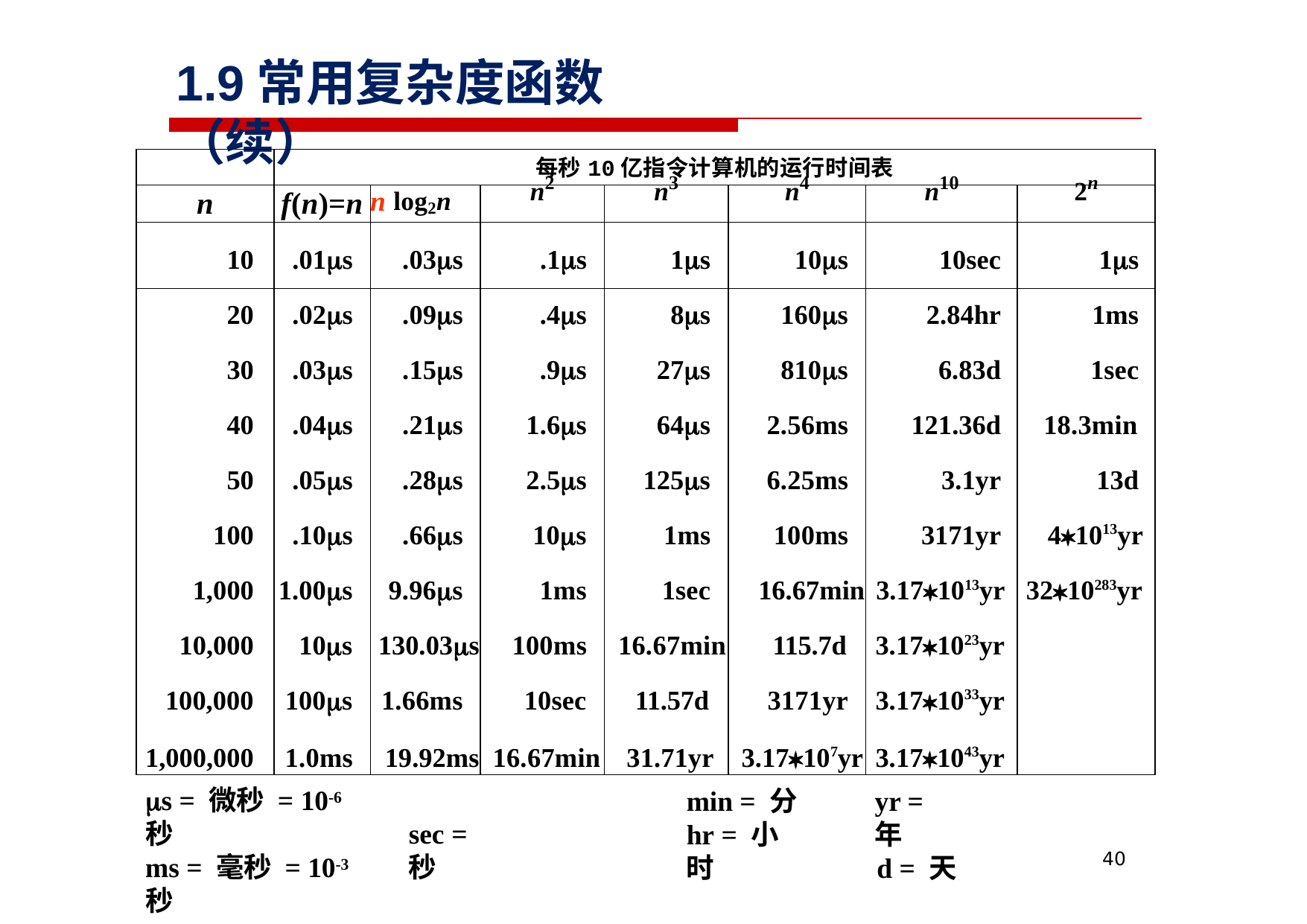

# 1.9常用复杂度函数（续）
|  | 每秒10亿指令计算机的运行时间表 |  |  |  |  |  |  |
| --- | --- | --- | --- | --- | --- | --- | --- |
| n | f(n)=n | n log2n | n2 | n3 | n4 | n10 | 2n |
| 10 | .01μs | .03μs | .1μs | 1μs | 10μs | 10sec | 1μs |
| 20 | .02μs | .09μs | .4μs | 8μs | 160μs | 2.84hr | 1ms |
| 30 | .03μs | .15μs | .9μs | 27μs | 810μs | 6.83d | 1sec |
| 40 | .04μs | .21μs | 1.6μs | 64μs | 2.56ms | 121.36d | 18.3min |
| 50 | .05μs | .28μs | 2.5μs | 125μs | 6.25ms | 3.1yr | 13d |
| 100 | .10μs | .66μs | 10μs | 1ms | 100ms | 3171yr | 4∗1013yr |
| 1,000 | 1.00μs | 9.96μs | 1ms | 1sec | 16.67min | 3.17∗1013yr | 32∗10283yr |
| 10,000 | 10μs | 130.03μs | 100ms | 16.67min | 115.7d | 3.17∗1023yr |  |
| 100,000 | 100μs | 1.66ms | 10sec | 11.57d | 3171yr | 3.17∗1033yr |  |
| 1,000,000 | 1.0ms | 19.92ms | 16.67min | 31.71yr | 3.17∗107yr | 3.17∗1043yr |  |
μs = 微秒 = 10-6 秒
ms = 毫秒 = 10-3 秒
min = 分
hr = 小时
yr = 年
d = 天
sec = 秒
40